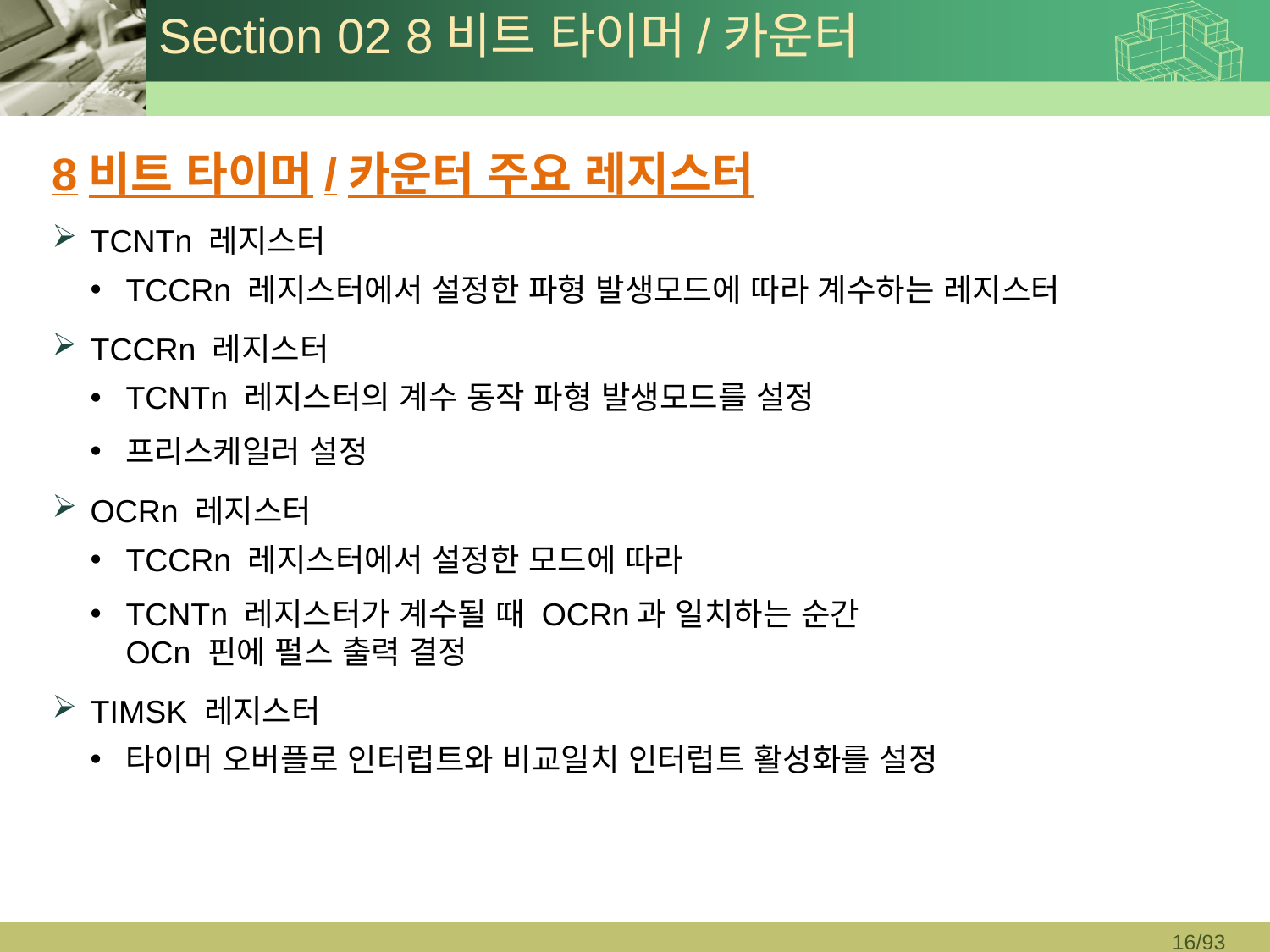

# Section 02 8비트 타이머/카운터
8비트 타이머/카운터 주요 레지스터
TCNTn 레지스터
TCCRn 레지스터에서 설정한 파형 발생모드에 따라 계수하는 레지스터
TCCRn 레지스터
TCNTn 레지스터의 계수 동작 파형 발생모드를 설정
프리스케일러 설정
OCRn 레지스터
TCCRn 레지스터에서 설정한 모드에 따라
TCNTn 레지스터가 계수될 때 OCRn과 일치하는 순간
OCn 핀에 펄스 출력 결정
TIMSK 레지스터
타이머 오버플로 인터럽트와 비교일치 인터럽트 활성화를 설정